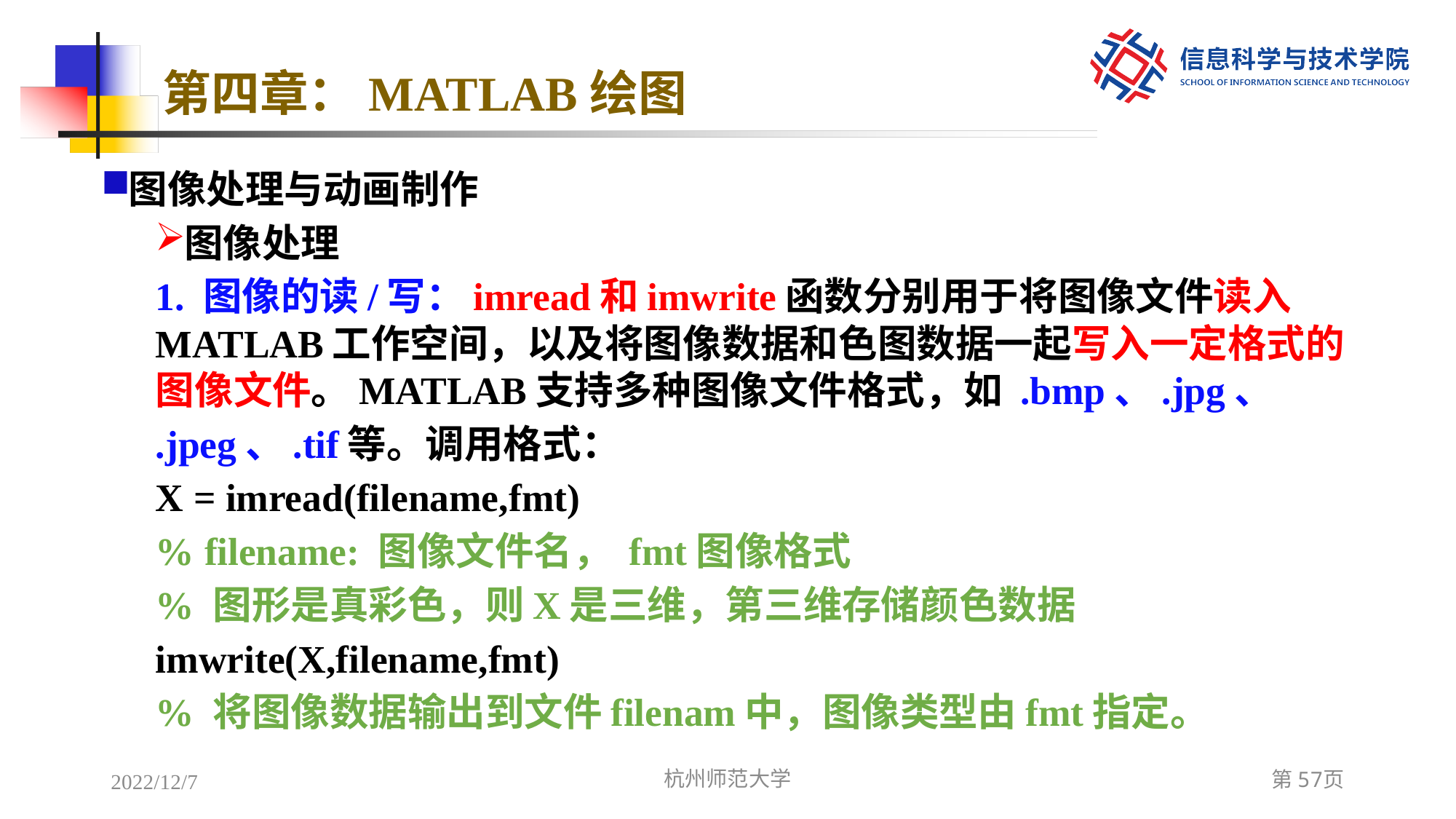

# 第四章：MATLAB绘图
图像处理与动画制作
图像处理
1. 图像的读/写：imread和imwrite函数分别用于将图像文件读入MATLAB工作空间，以及将图像数据和色图数据一起写入一定格式的图像文件。MATLAB支持多种图像文件格式，如 .bmp、.jpg、
.jpeg、.tif等。调用格式：
X = imread(filename,fmt)
% filename: 图像文件名， fmt图像格式
% 图形是真彩色，则X是三维，第三维存储颜色数据
imwrite(X,filename,fmt)
% 将图像数据输出到文件filenam中，图像类型由fmt指定。

2022/12/7
杭州师范大学
第57页